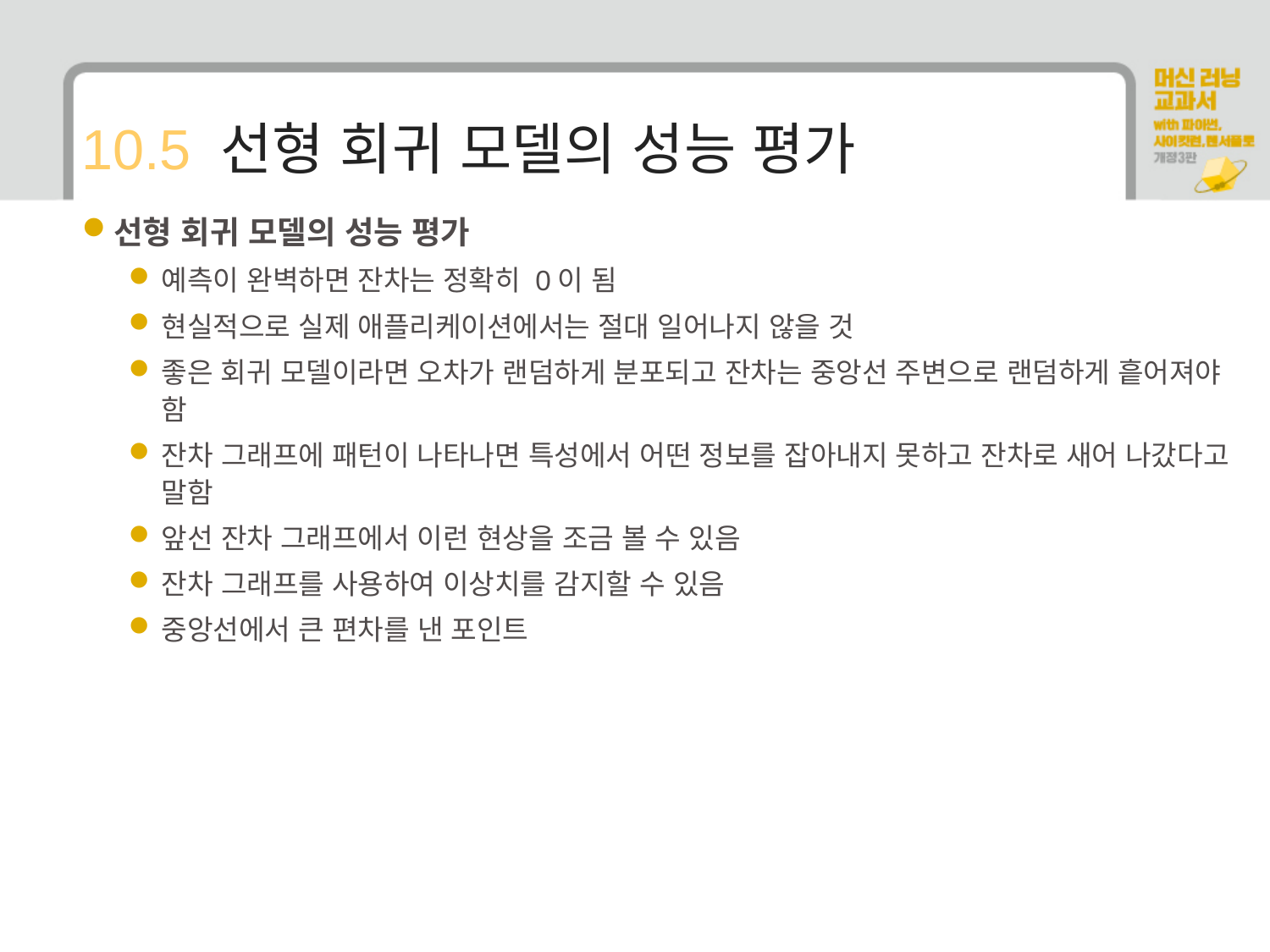

# 10.5 선형 회귀 모델의 성능 평가
선형 회귀 모델의 성능 평가
예측이 완벽하면 잔차는 정확히 0이 됨
현실적으로 실제 애플리케이션에서는 절대 일어나지 않을 것
좋은 회귀 모델이라면 오차가 랜덤하게 분포되고 잔차는 중앙선 주변으로 랜덤하게 흩어져야 함
잔차 그래프에 패턴이 나타나면 특성에서 어떤 정보를 잡아내지 못하고 잔차로 새어 나갔다고 말함
앞선 잔차 그래프에서 이런 현상을 조금 볼 수 있음
잔차 그래프를 사용하여 이상치를 감지할 수 있음
중앙선에서 큰 편차를 낸 포인트